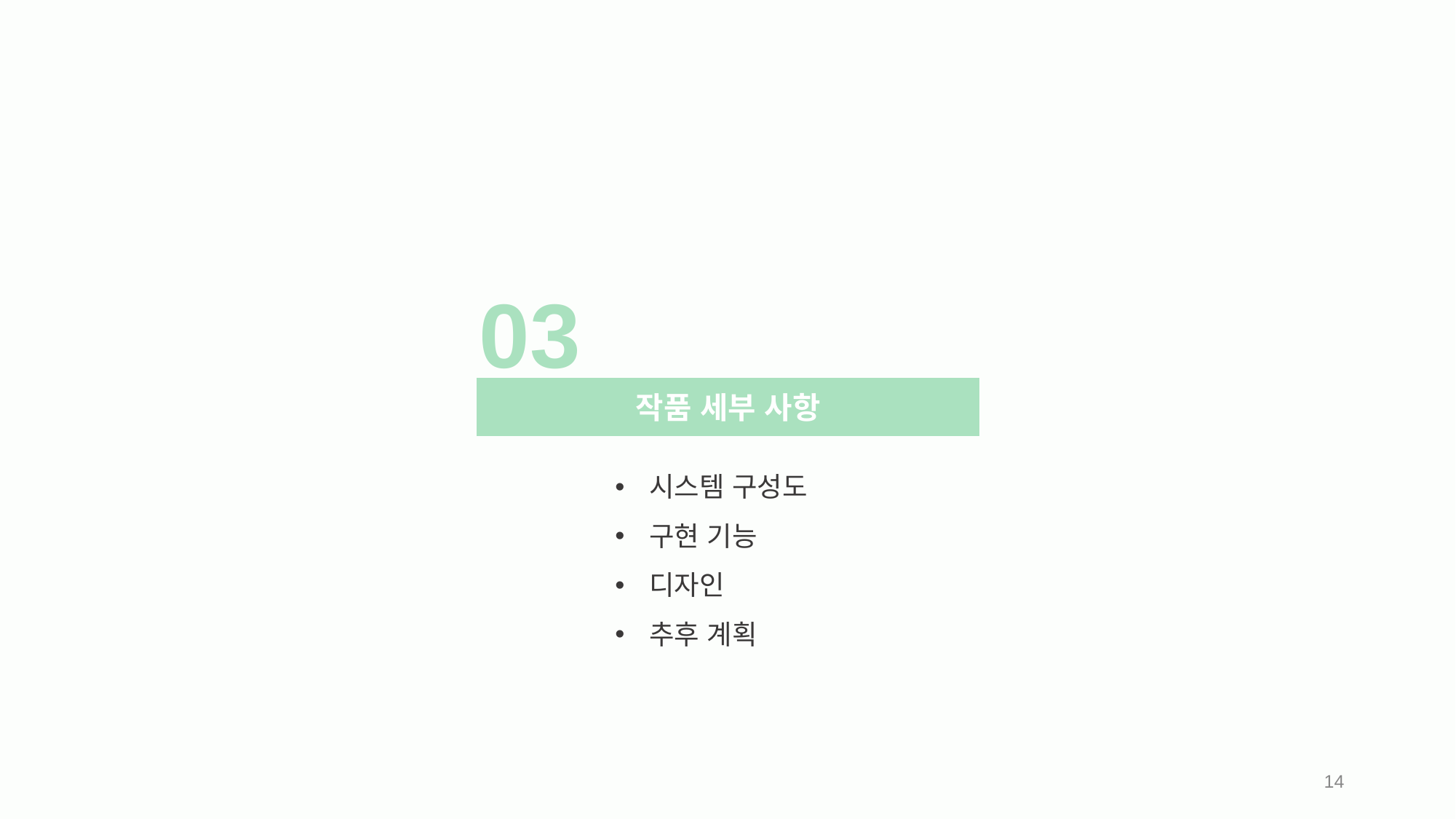

03
작품 세부 사항
시스템 구성도
구현 기능
디자인
추후 계획
14